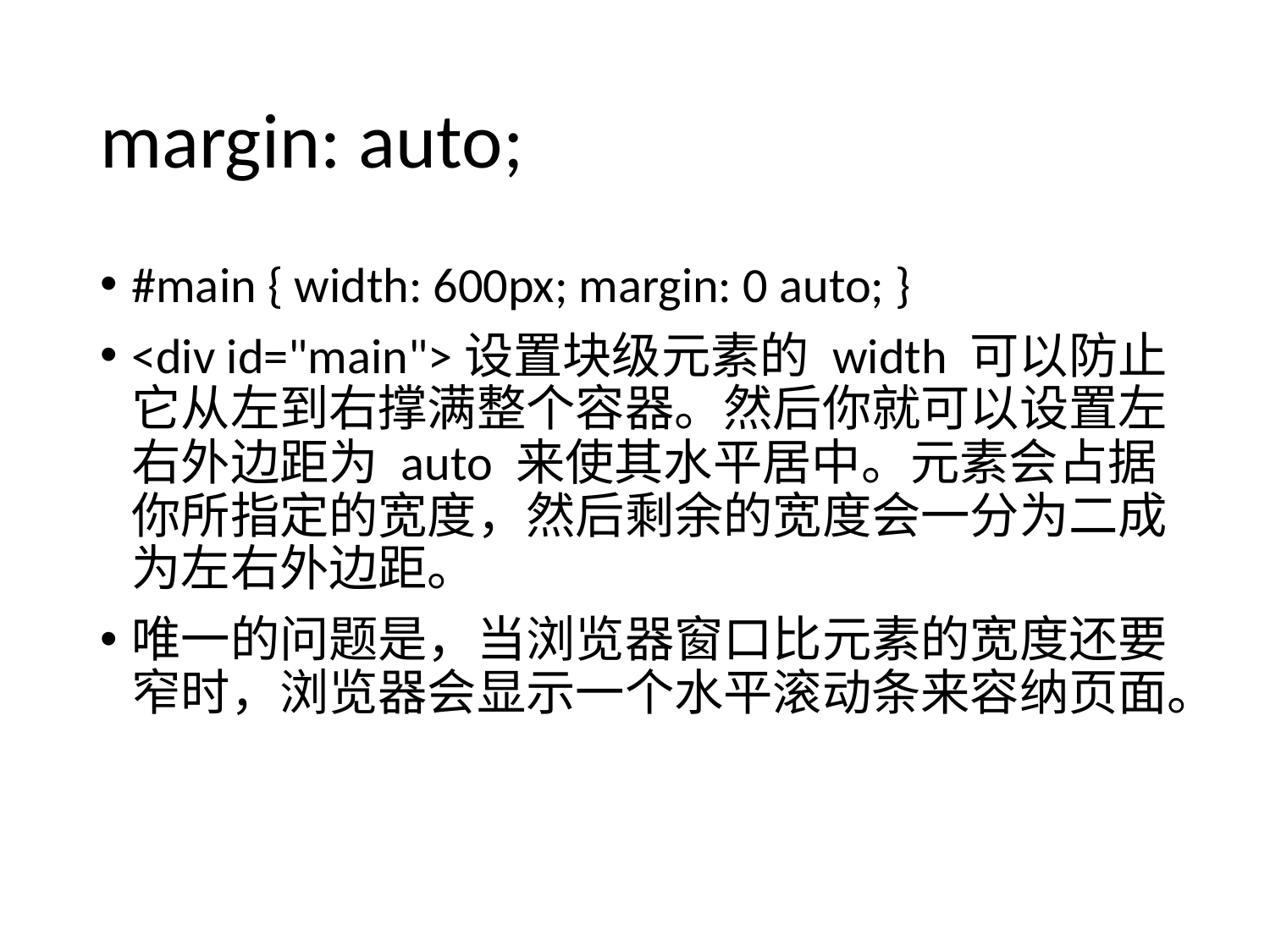

# margin: auto;
#main { width: 600px; margin: 0 auto; }
<div id="main">设置块级元素的 width 可以防止它从左到右撑满整个容器。然后你就可以设置左右外边距为 auto 来使其水平居中。元素会占据你所指定的宽度，然后剩余的宽度会一分为二成为左右外边距。
唯一的问题是，当浏览器窗口比元素的宽度还要窄时，浏览器会显示一个水平滚动条来容纳页面。